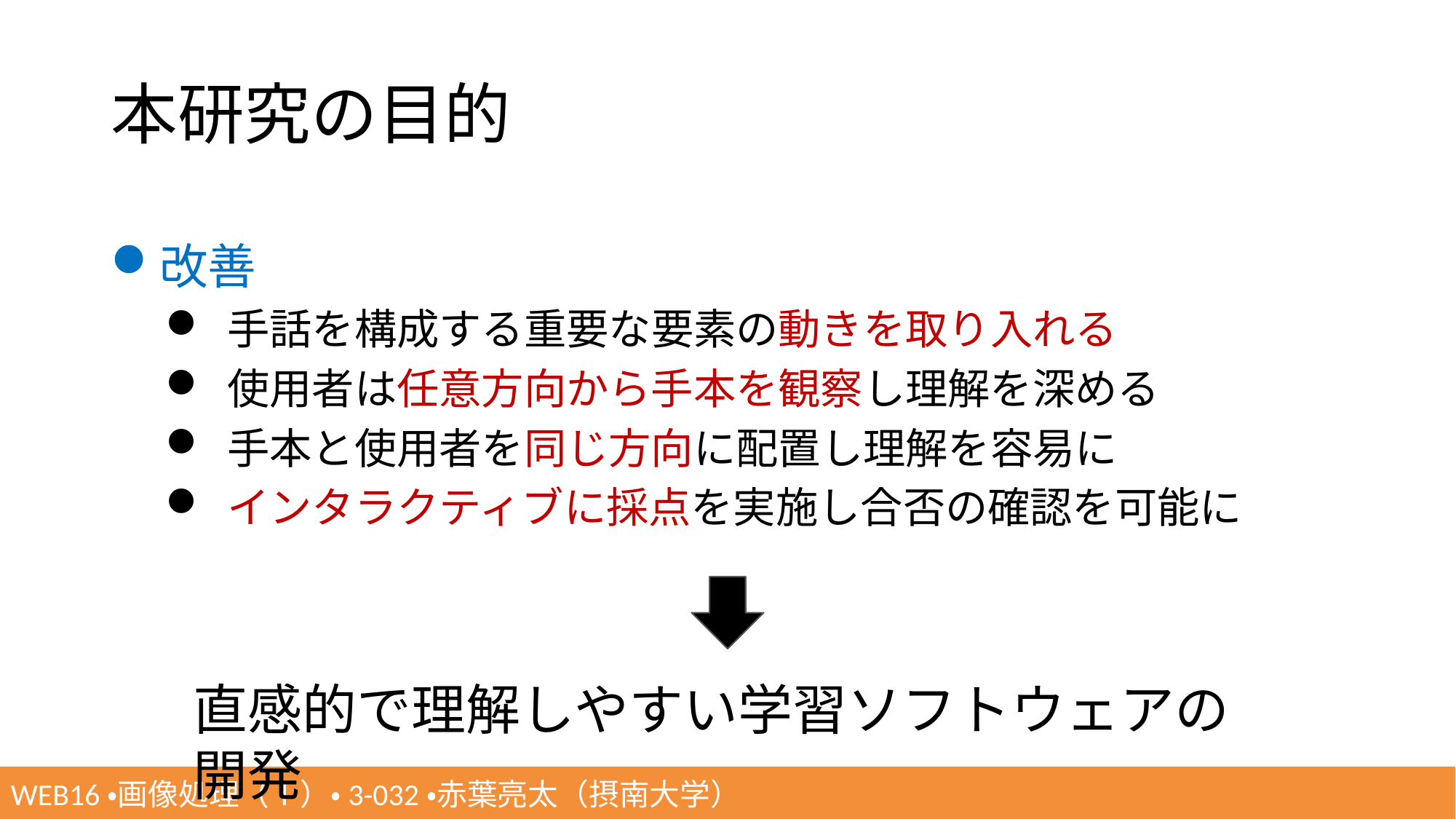

# 本研究の目的
改善
 手話を構成する重要な要素の動きを取り入れる
 使用者は任意方向から手本を観察し理解を深める
 手本と使用者を同じ方向に配置し理解を容易に
 インタラクティブに採点を実施し合否の確認を可能に

直感的で理解しやすい学習ソフトウェアの開発